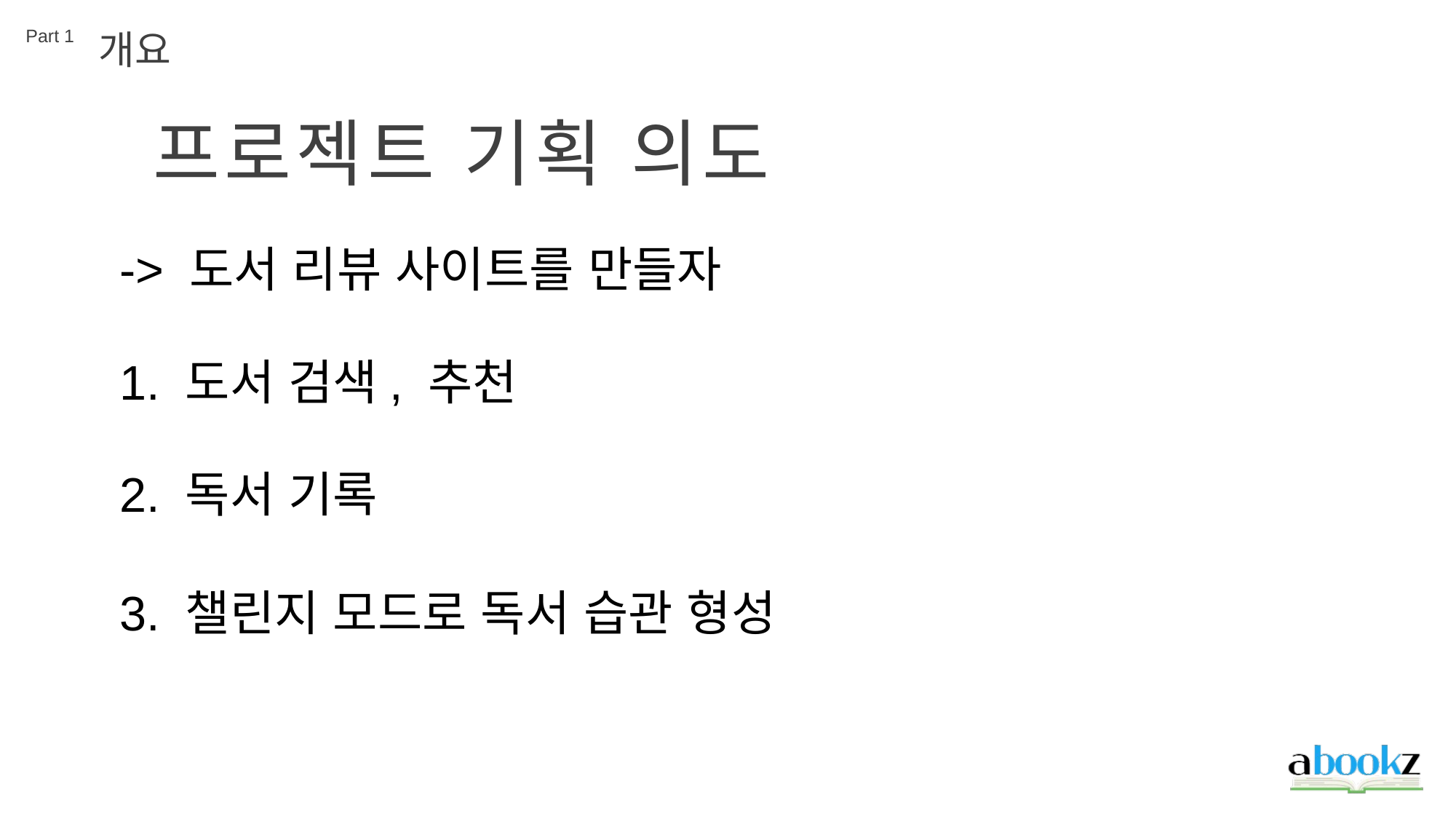

Part 1
개요
프로젝트 기획 의도
-> 도서 리뷰 사이트를 만들자
1. 도서 검색, 추천
2. 독서 기록
3. 챌린지 모드로 독서 습관 형성